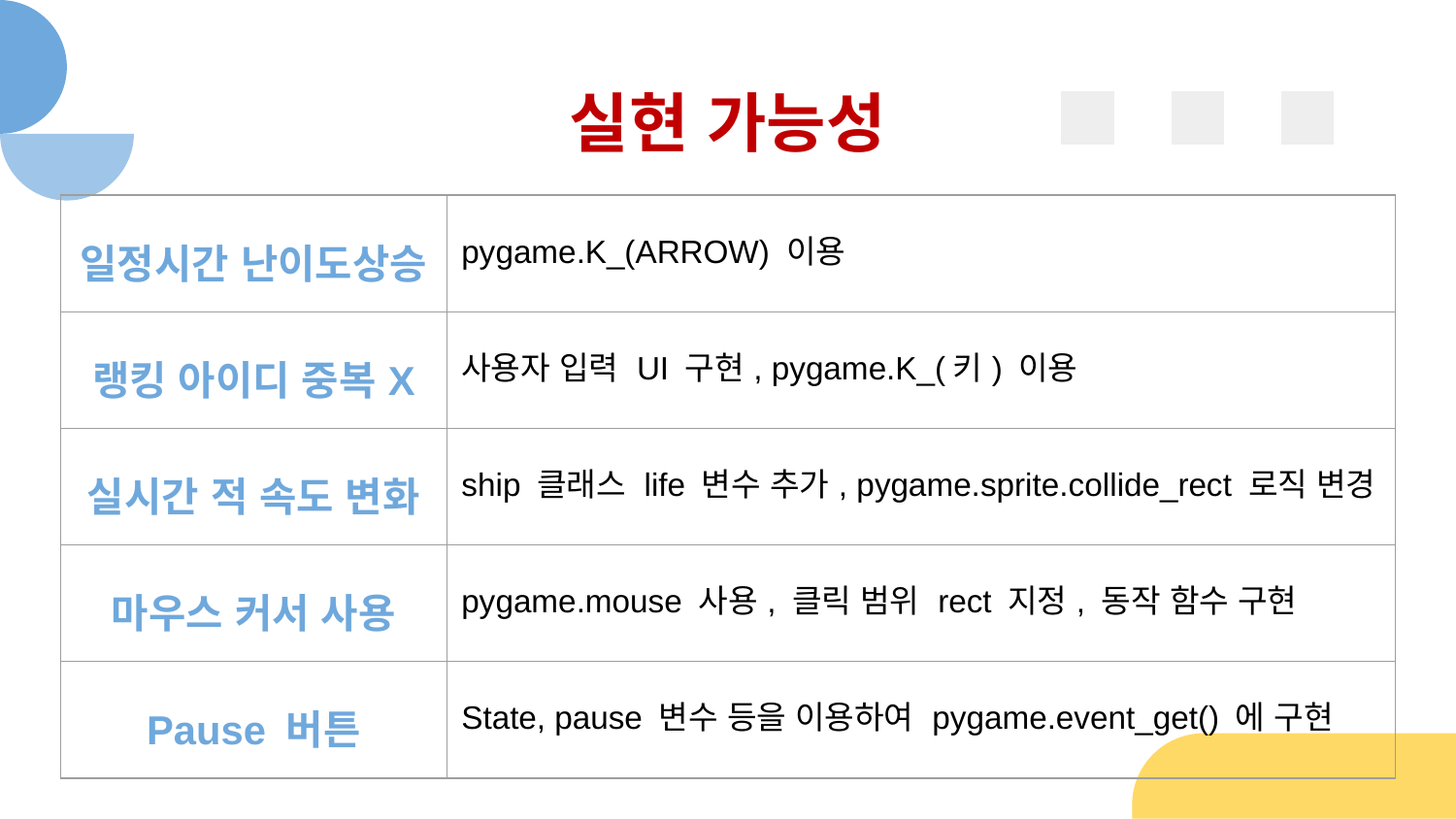

# 실현 가능성
| 일정시간 난이도상승 | pygame.K\_(ARROW) 이용 |
| --- | --- |
| 랭킹 아이디 중복X | 사용자 입력 UI 구현, pygame.K\_(키) 이용 |
| 실시간 적 속도 변화 | ship 클래스 life 변수 추가, pygame.sprite.collide\_rect 로직 변경 |
| 마우스 커서 사용 | pygame.mouse 사용, 클릭 범위 rect 지정, 동작 함수 구현 |
| Pause 버튼 | State, pause 변수 등을 이용하여 pygame.event\_get() 에 구현 |